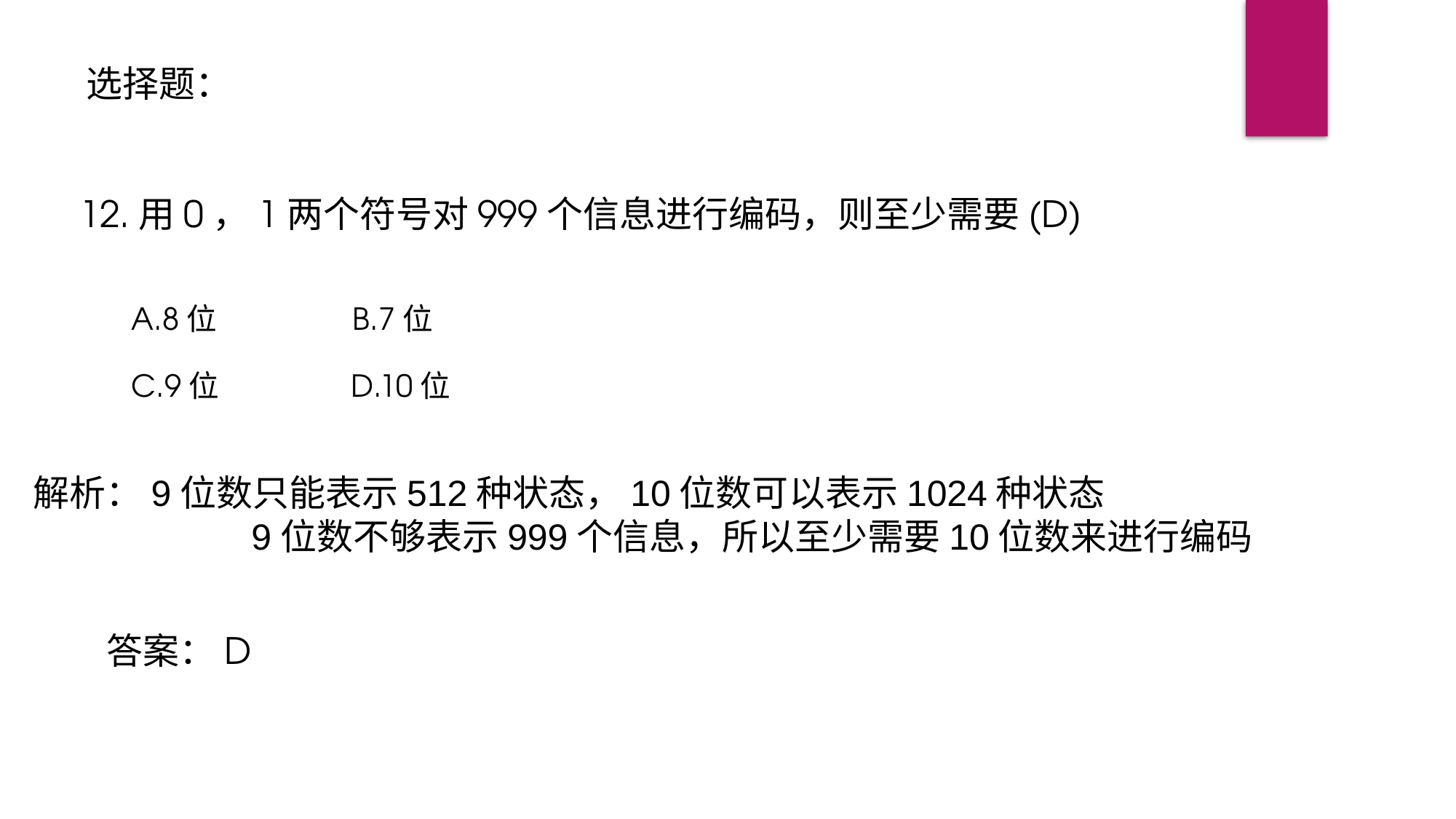

选择题：
12.用0，1两个符号对999个信息进行编码，则至少需要(D)
A.8位
B.7位
C.9位
D.10位
解析：9位数只能表示512种状态，10位数可以表示1024种状态
		9位数不够表示999个信息，所以至少需要10位数来进行编码
答案：D